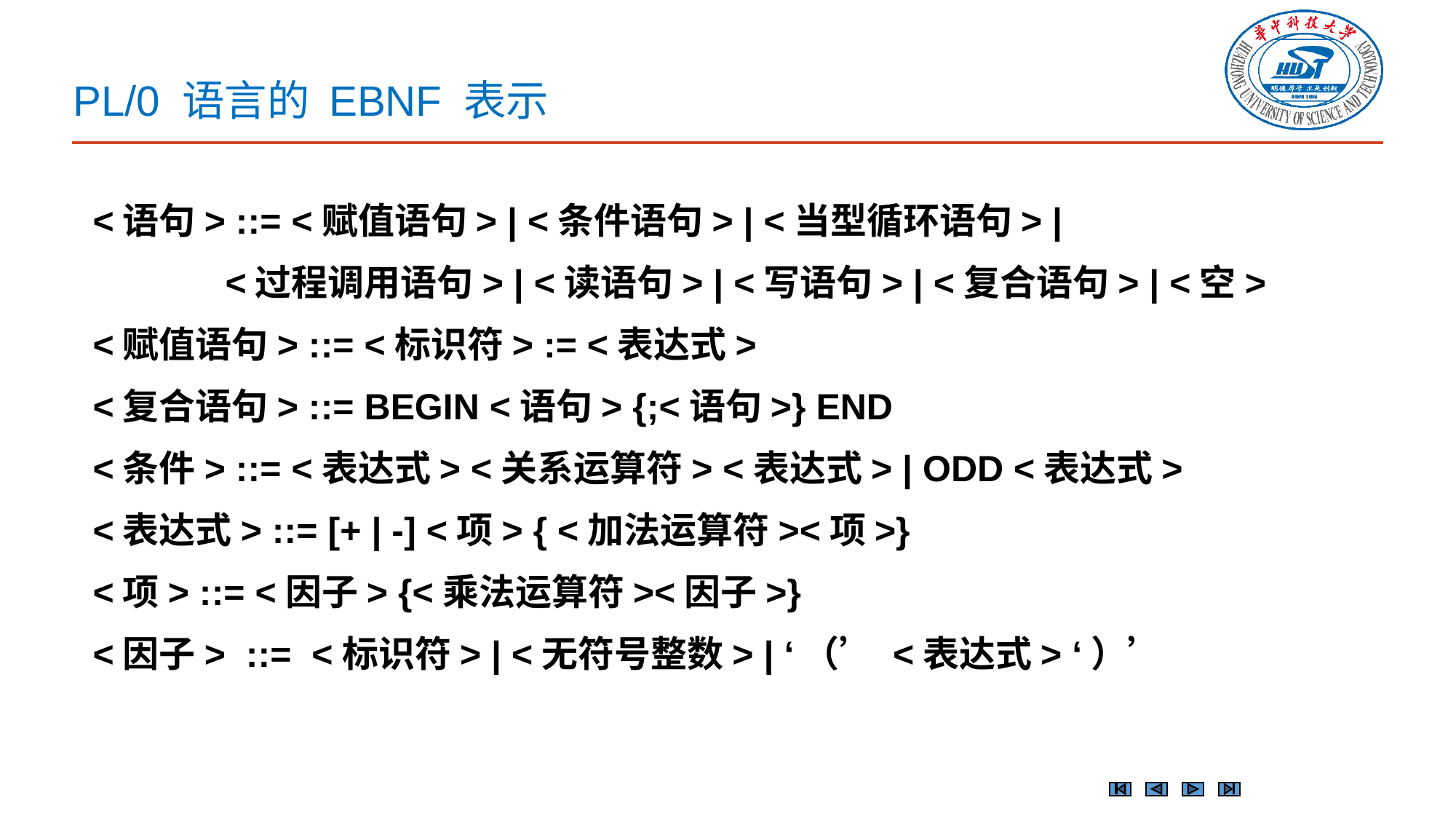

# PL/0 语言的 EBNF 表示
<语句> ::= <赋值语句> | <条件语句> | <当型循环语句> |
             <过程调用语句> | <读语句> | <写语句> | <复合语句> | <空>
<赋值语句> ::= <标识符> := <表达式>
<复合语句> ::= BEGIN <语句> {;<语句>} END
<条件> ::= <表达式> <关系运算符> <表达式> | ODD <表达式>
<表达式> ::= [+ | -] <项> { <加法运算符><项>}
<项> ::= <因子> {<乘法运算符><因子>}
<因子>  ::=  <标识符> | <无符号整数> | ‘（’ <表达式> ‘）’